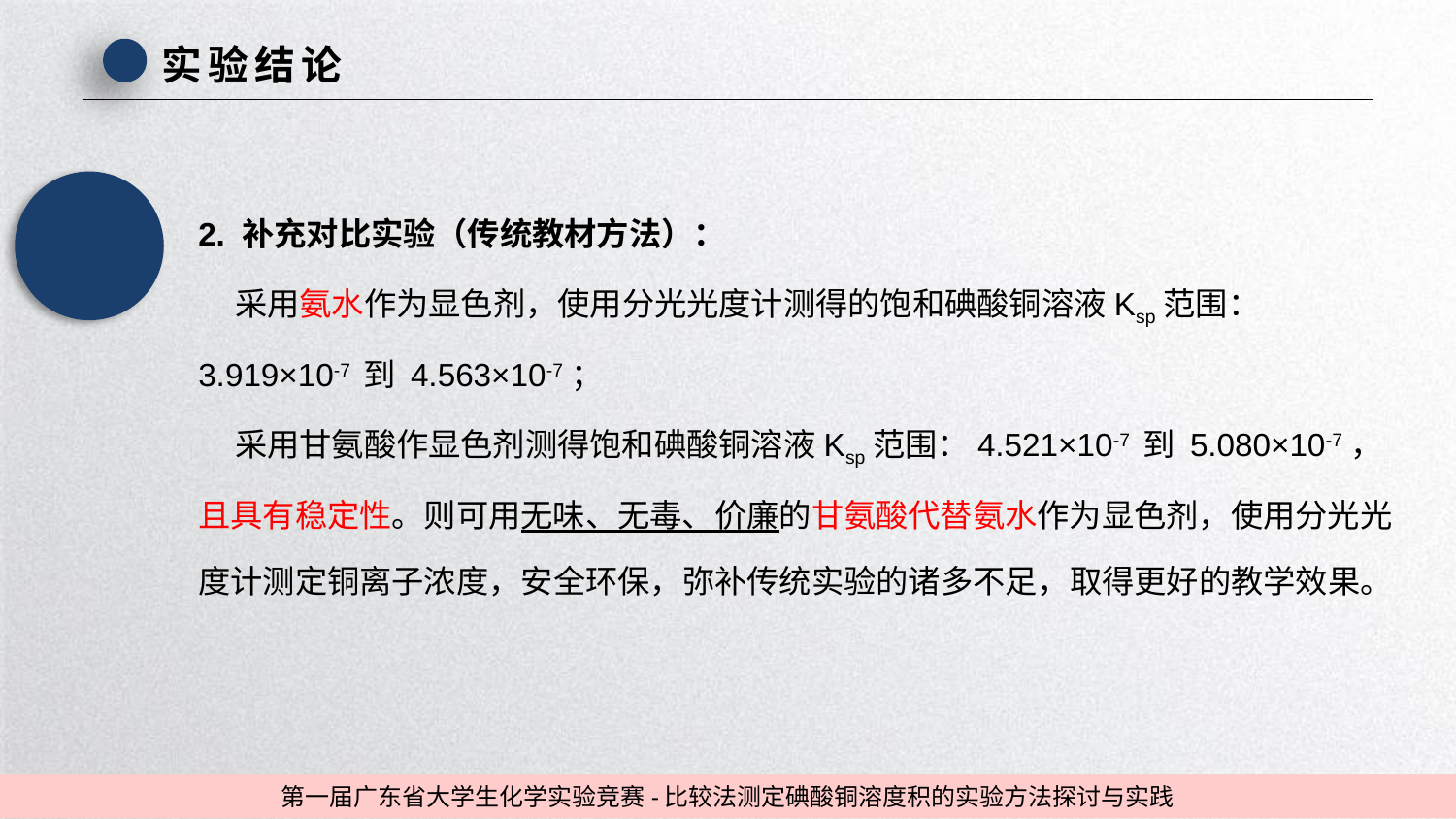

实验结论

2. 补充对比实验（传统教材方法）：
    采用氨水作为显色剂，使用分光光度计测得的饱和碘酸铜溶液Ksp范围：3.919×10-7 到 4.563×10-7；
    采用甘氨酸作显色剂测得饱和碘酸铜溶液Ksp范围：4.521×10-7 到 5.080×10-7，且具有稳定性。则可用无味、无毒、价廉的甘氨酸代替氨水作为显色剂，使用分光光度计测定铜离子浓度，安全环保，弥补传统实验的诸多不足，取得更好的教学效果。